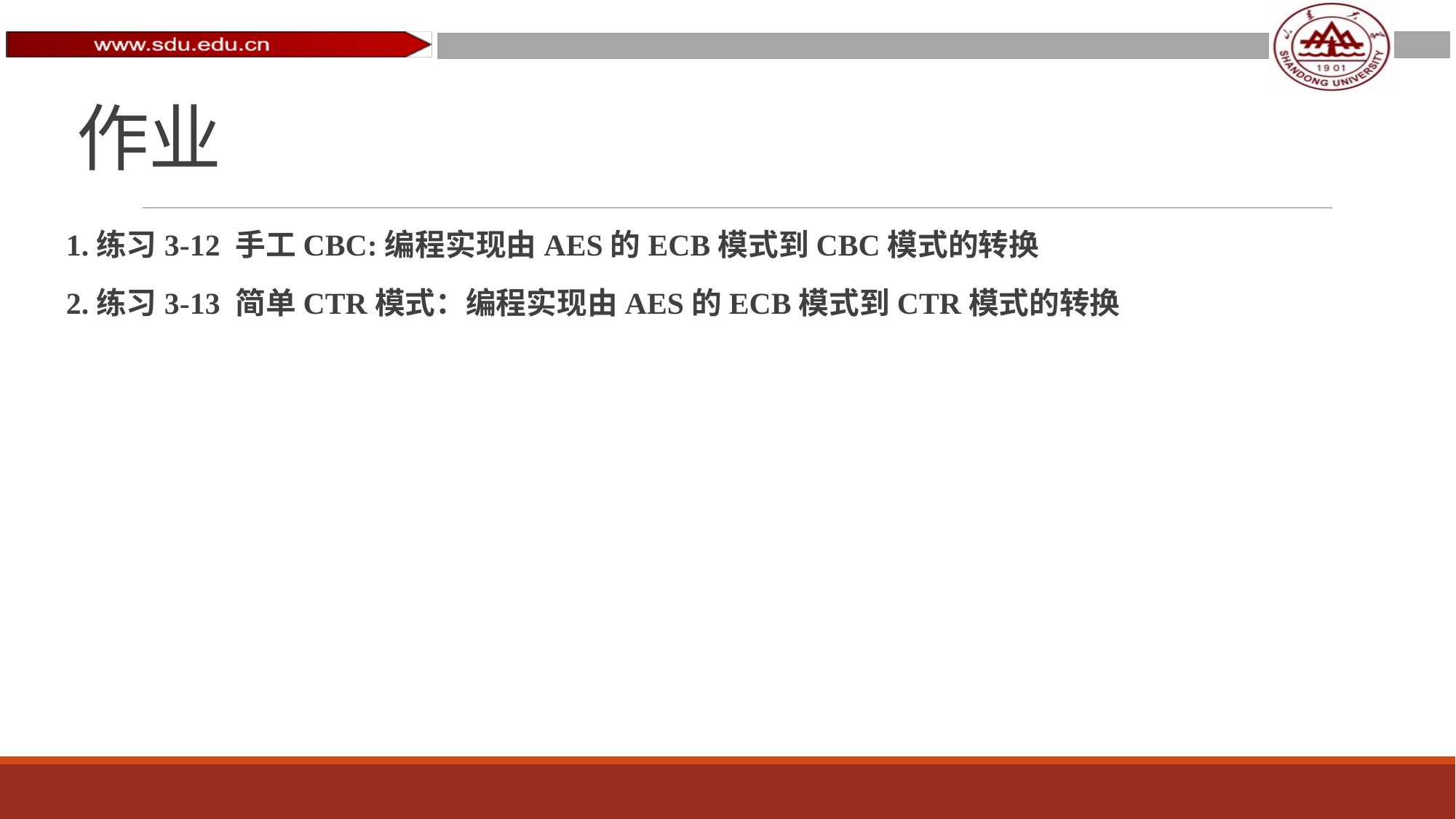

# 作业
1.练习3-12 手工CBC:编程实现由AES的ECB模式到CBC模式的转换
2.练习3-13 简单CTR模式：编程实现由AES的ECB模式到CTR模式的转换